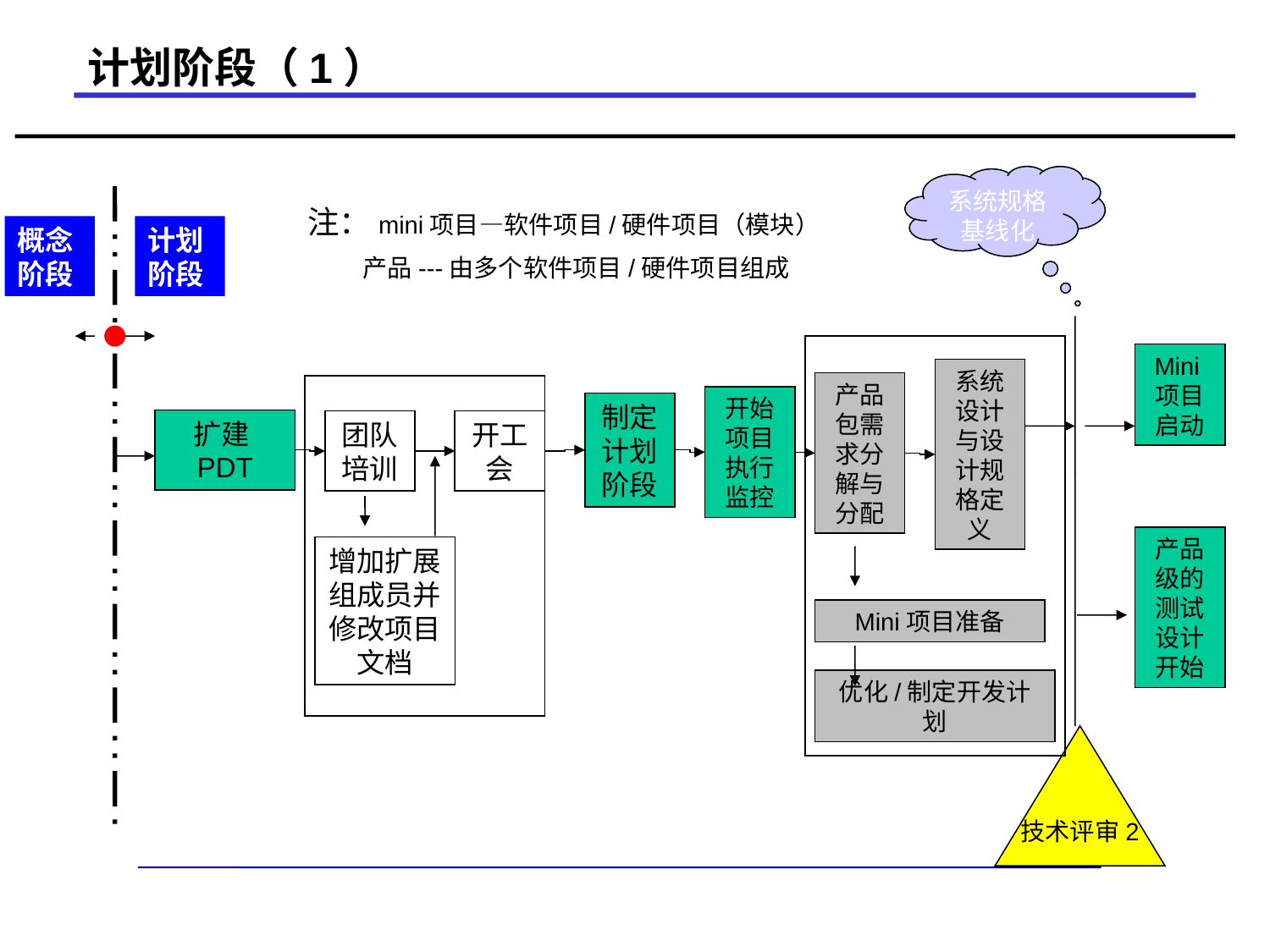

计划阶段（1）

系统规格基线化

注：mini项目—软件项目/硬件项目（模块）
         产品---由多个软件项目/硬件项目组成
概念阶段
计划阶段

Mini项目启动
系统设计与设计规格定义
产品包需求分解与分配

开始项目执行监控
制定计划阶段
团队培训
开工会
扩建PDT

产品级的测试设计开始
增加扩展组成员并修改项目文档

Mini项目准备

优化/制定开发计划
技术评审2